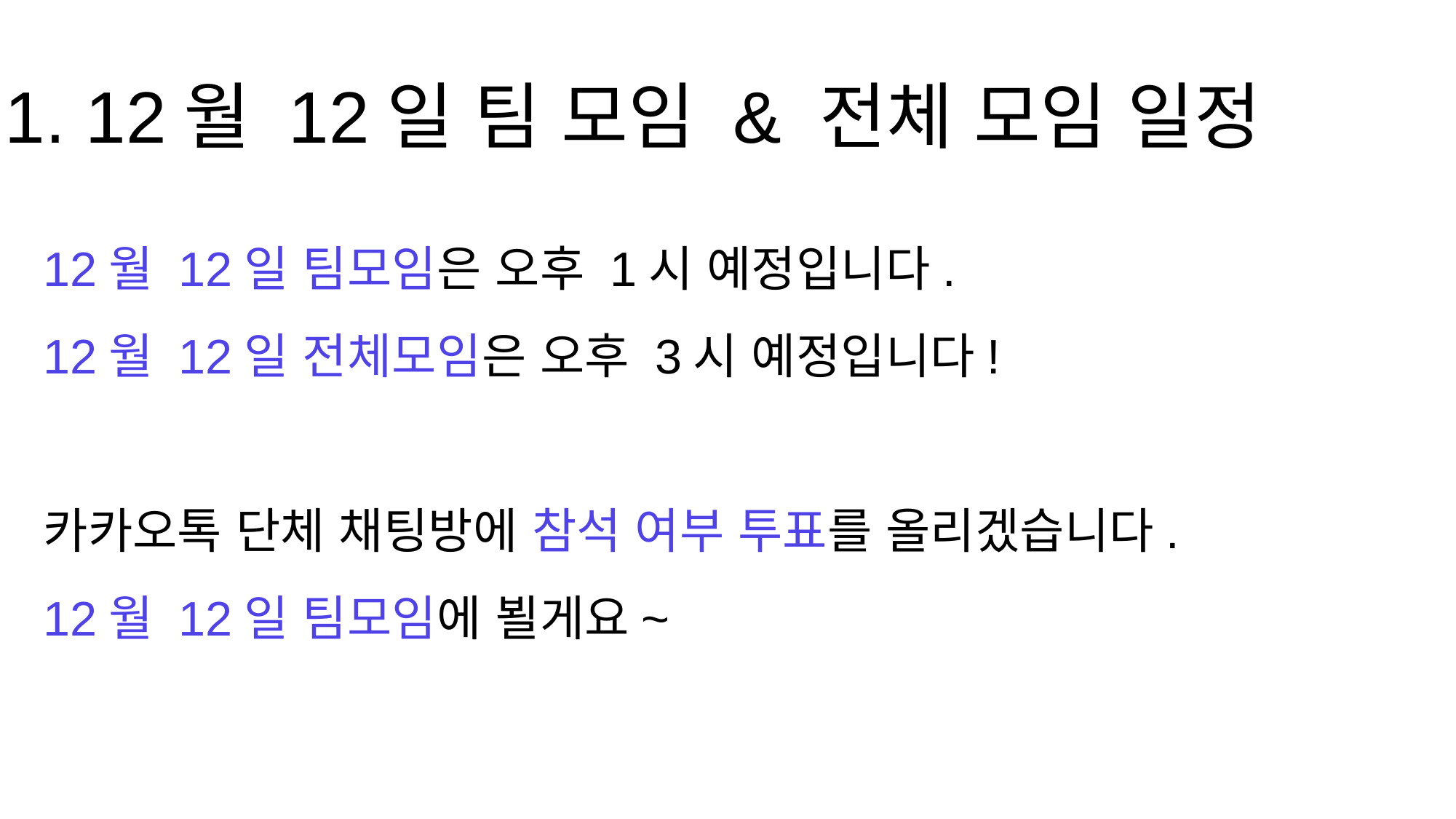

1. 12월 12일 팀 모임 & 전체 모임 일정
12월 12일 팀모임은 오후 1시 예정입니다.
12월 12일 전체모임은 오후 3시 예정입니다!

카카오톡 단체 채팅방에 참석 여부 투표를 올리겠습니다.
12월 12일 팀모임에 뵐게요~